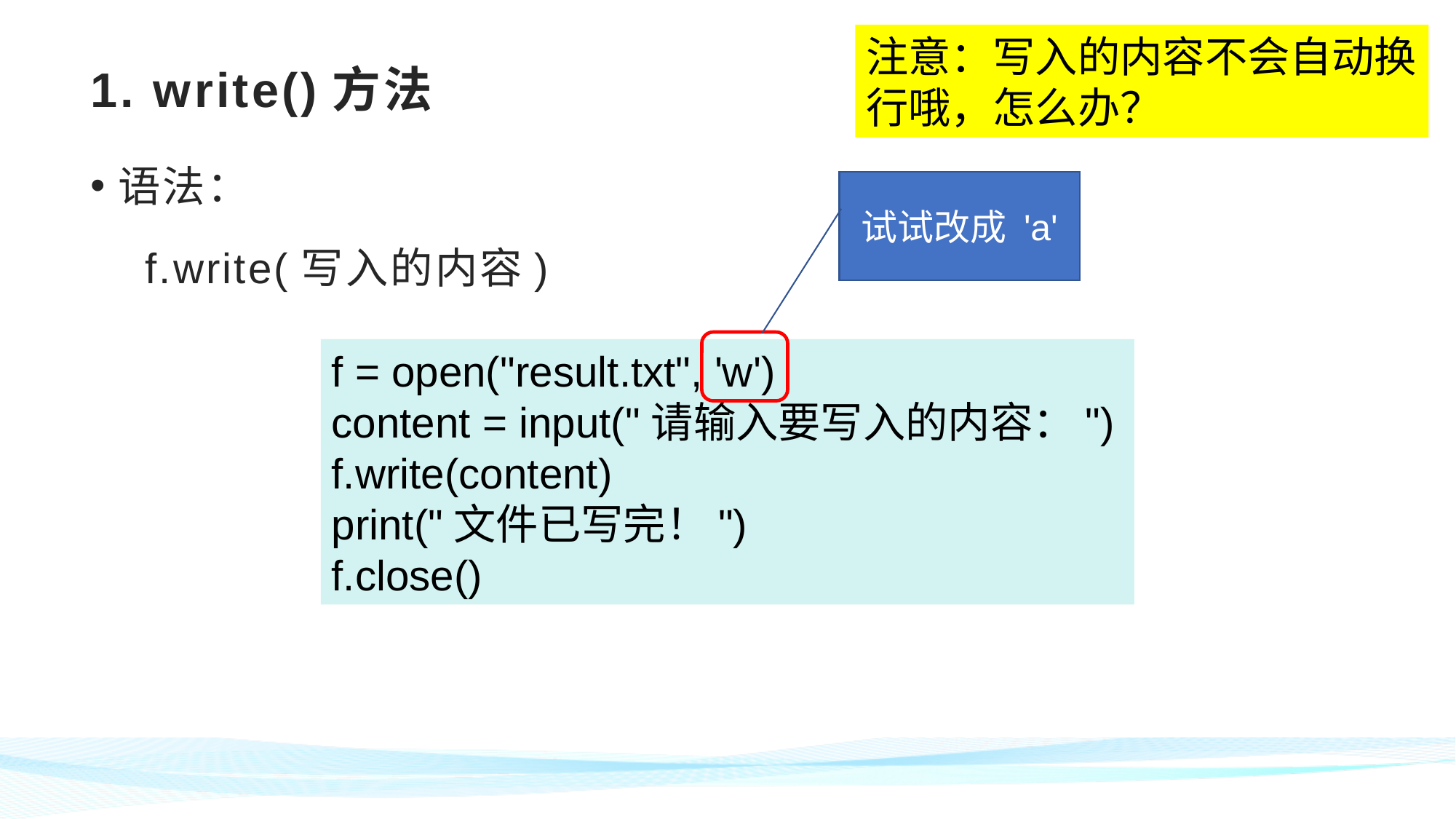

注意：写入的内容不会自动换行哦，怎么办？
# 1. write()方法
语法：
f.write(写入的内容)
试试改成 'a'

f = open("result.txt", 'w')
content = input("请输入要写入的内容：")
f.write(content)
print("文件已写完！")
f.close()